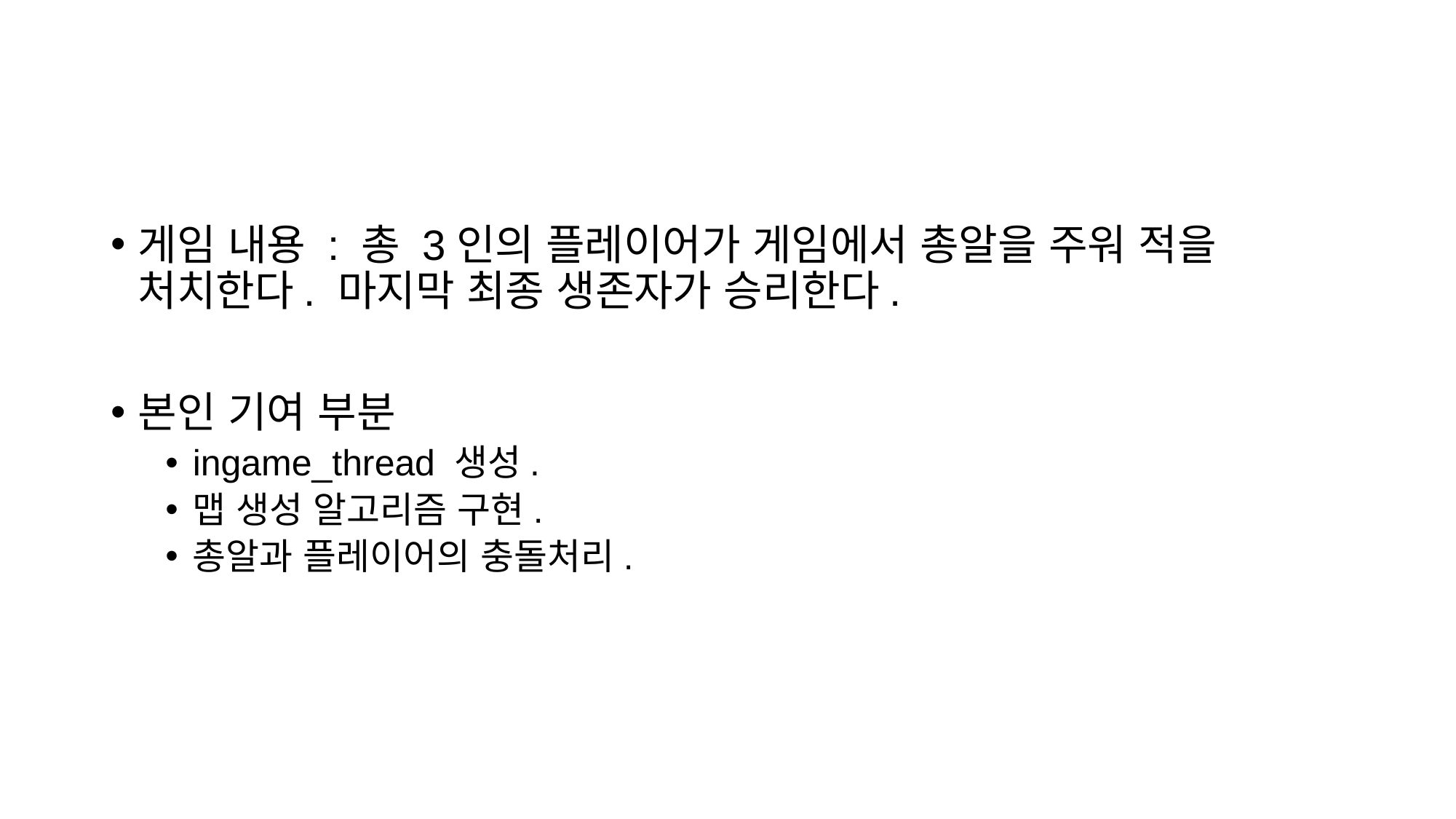

#
게임 내용 : 총 3인의 플레이어가 게임에서 총알을 주워 적을 처치한다. 마지막 최종 생존자가 승리한다.

본인 기여 부분
ingame_thread 생성.
맵 생성 알고리즘 구현.
총알과 플레이어의 충돌처리.